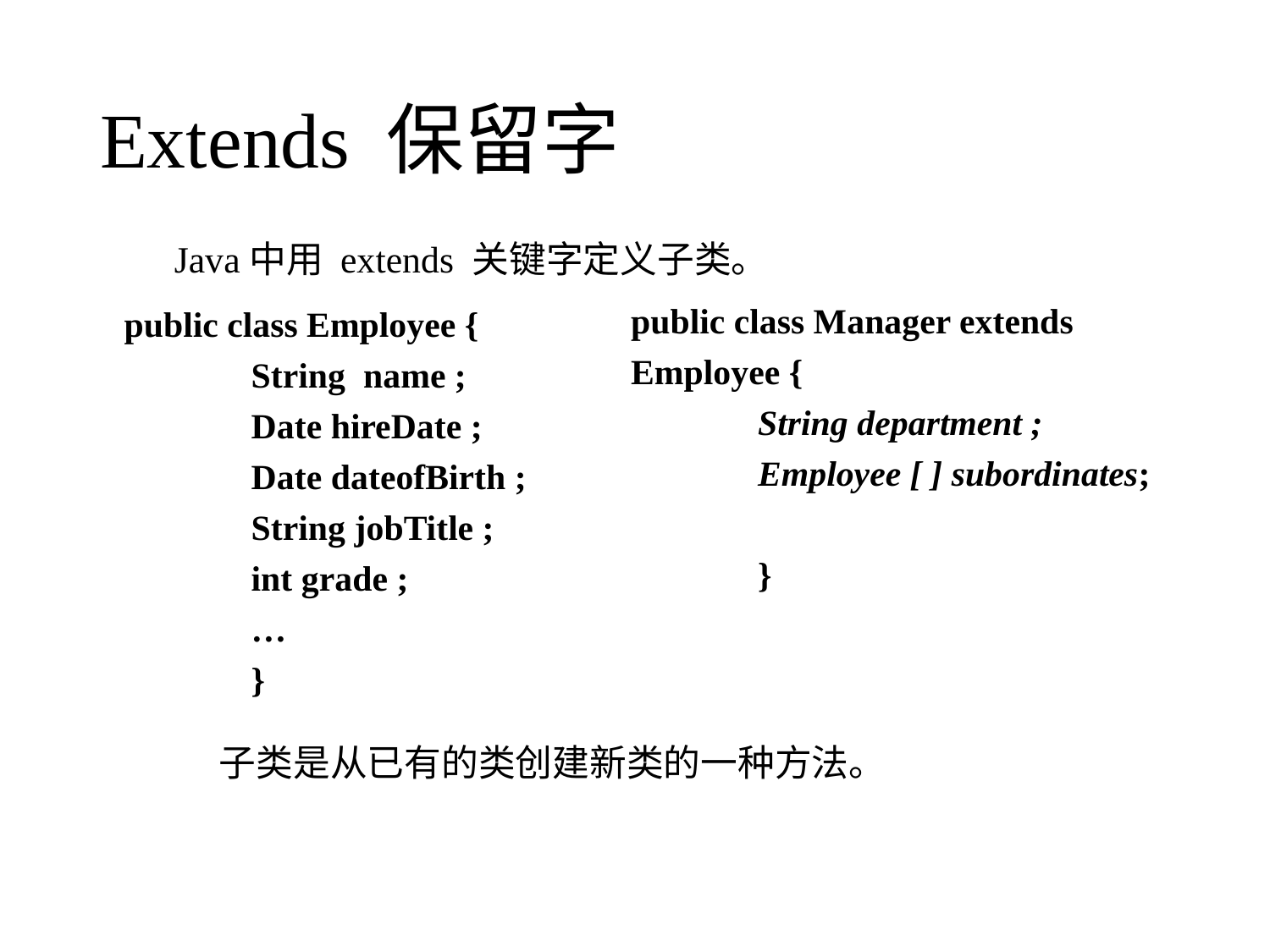

# Extends 保留字
Java中用 extends 关键字定义子类。
public class Manager extends Employee {
	String department ;
	Employee [ ] subordinates;
	}
public class Employee {
	String  name ;
	Date hireDate ;
	Date dateofBirth ;
	String jobTitle ;
	int grade ;
	…
	}

子类是从已有的类创建新类的一种方法。